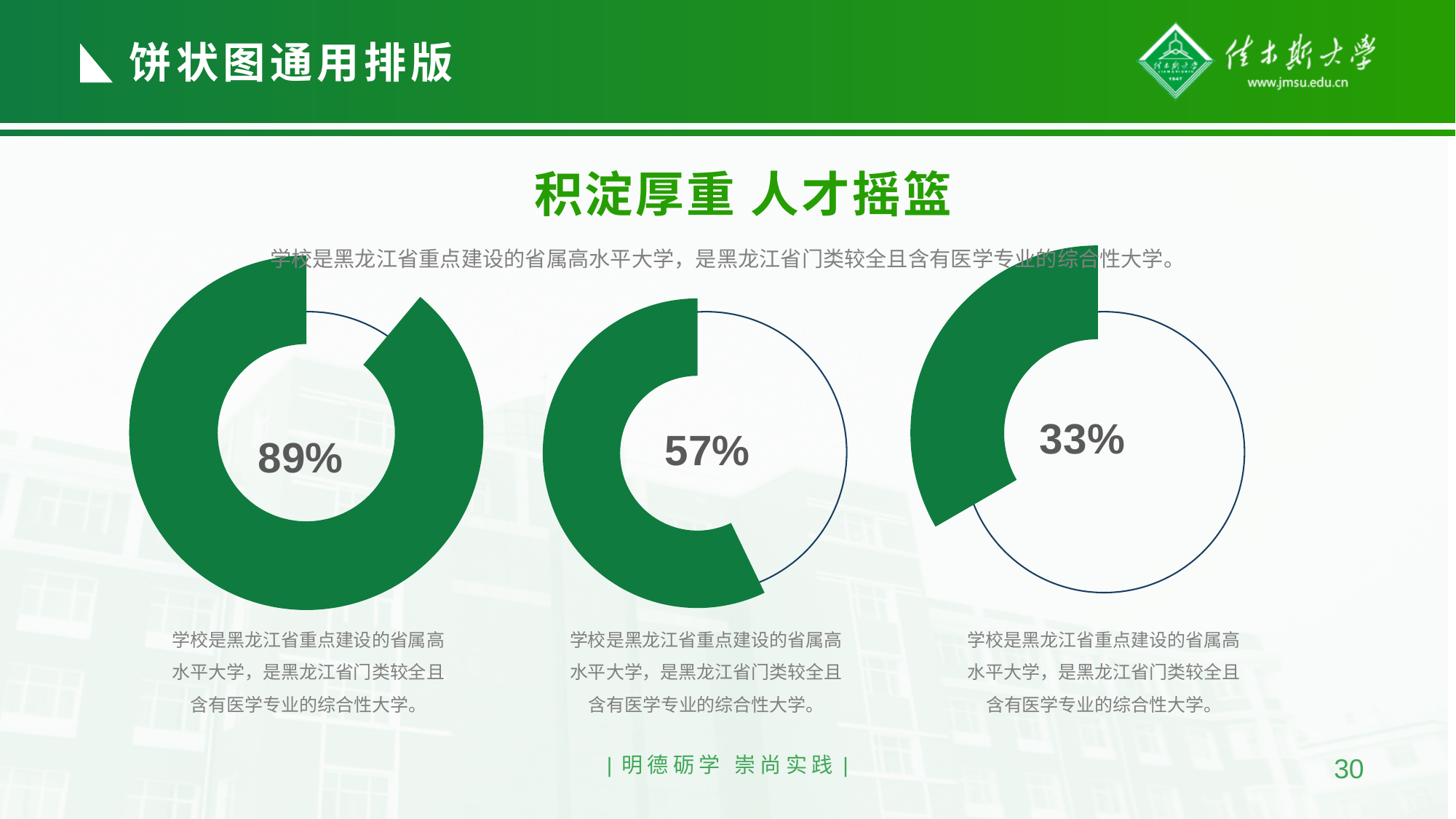

饼状图通用排版
积淀厚重 人才摇篮
学校是黑龙江省重点建设的省属高水平大学，是黑龙江省门类较全且含有医学专业的综合性大学。

### Chart

| Category | 销售额 |
|---|---|
| 第一季度 | 10.0 |
| 第二季度 | 80.0 |

### Chart

| Category | 销售额 |
|---|---|
| 第一季度 | 60.0 |
| 第二季度 | 80.0 |

### Chart

| Category | 销售额 |
|---|---|
| 第一季度 | 80.0 |
| 第二季度 | 40.0 |
学校是黑龙江省重点建设的省属高水平大学，是黑龙江省门类较全且含有医学专业的综合性大学。
学校是黑龙江省重点建设的省属高水平大学，是黑龙江省门类较全且含有医学专业的综合性大学。
学校是黑龙江省重点建设的省属高水平大学，是黑龙江省门类较全且含有医学专业的综合性大学。
|明德砺学 崇尚实践|
30